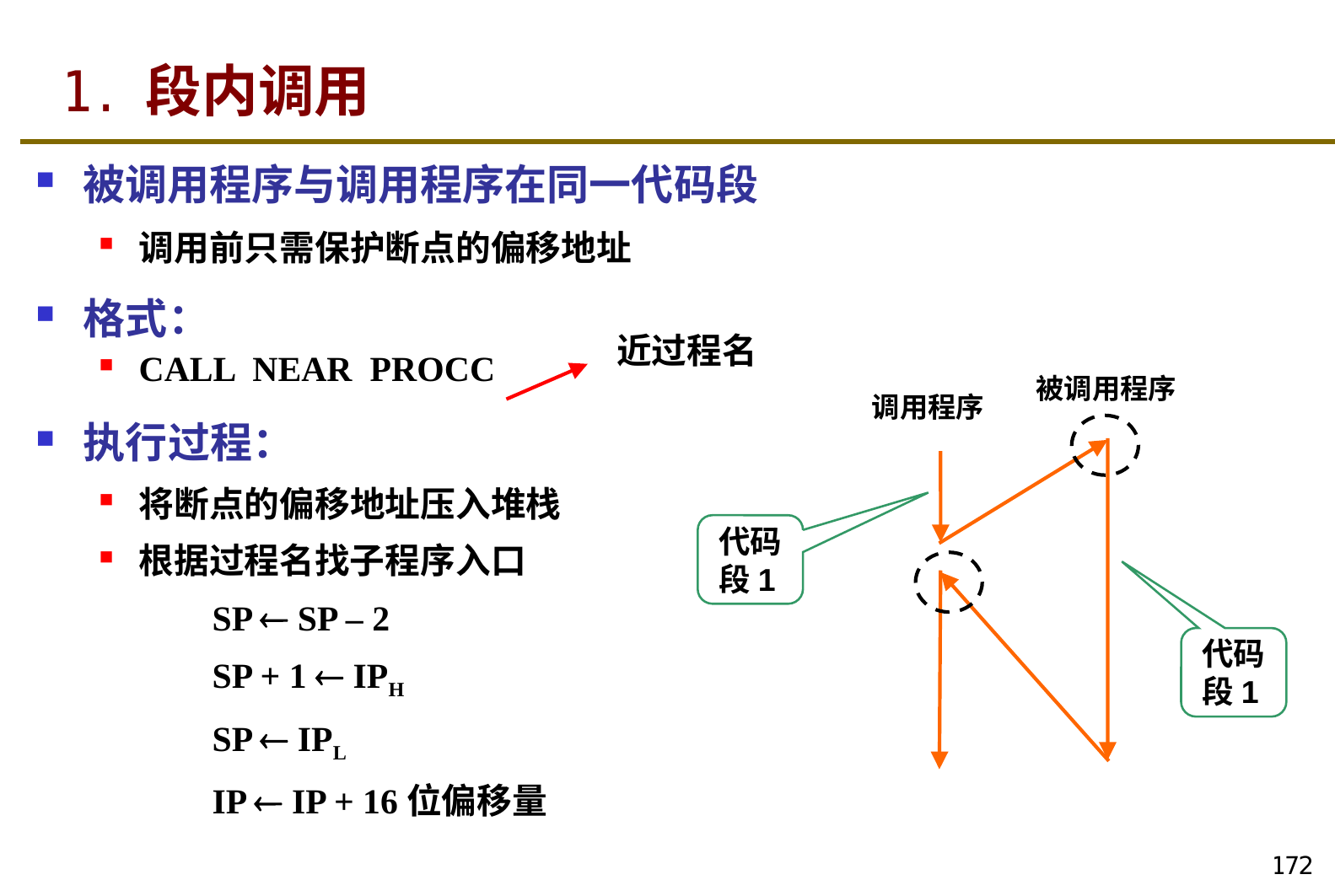

# 1. 段内调用
被调用程序与调用程序在同一代码段
调用前只需保护断点的偏移地址
格式：
CALL  NEAR  PROCC
执行过程：
将断点的偏移地址压入堆栈
根据过程名找子程序入口
	SP ← SP – 2
	SP + 1 ← IPH
	SP ← IPL
	IP ← IP + 16位偏移量
近过程名

被调用程序
调用程序

代码段1

代码段1
172